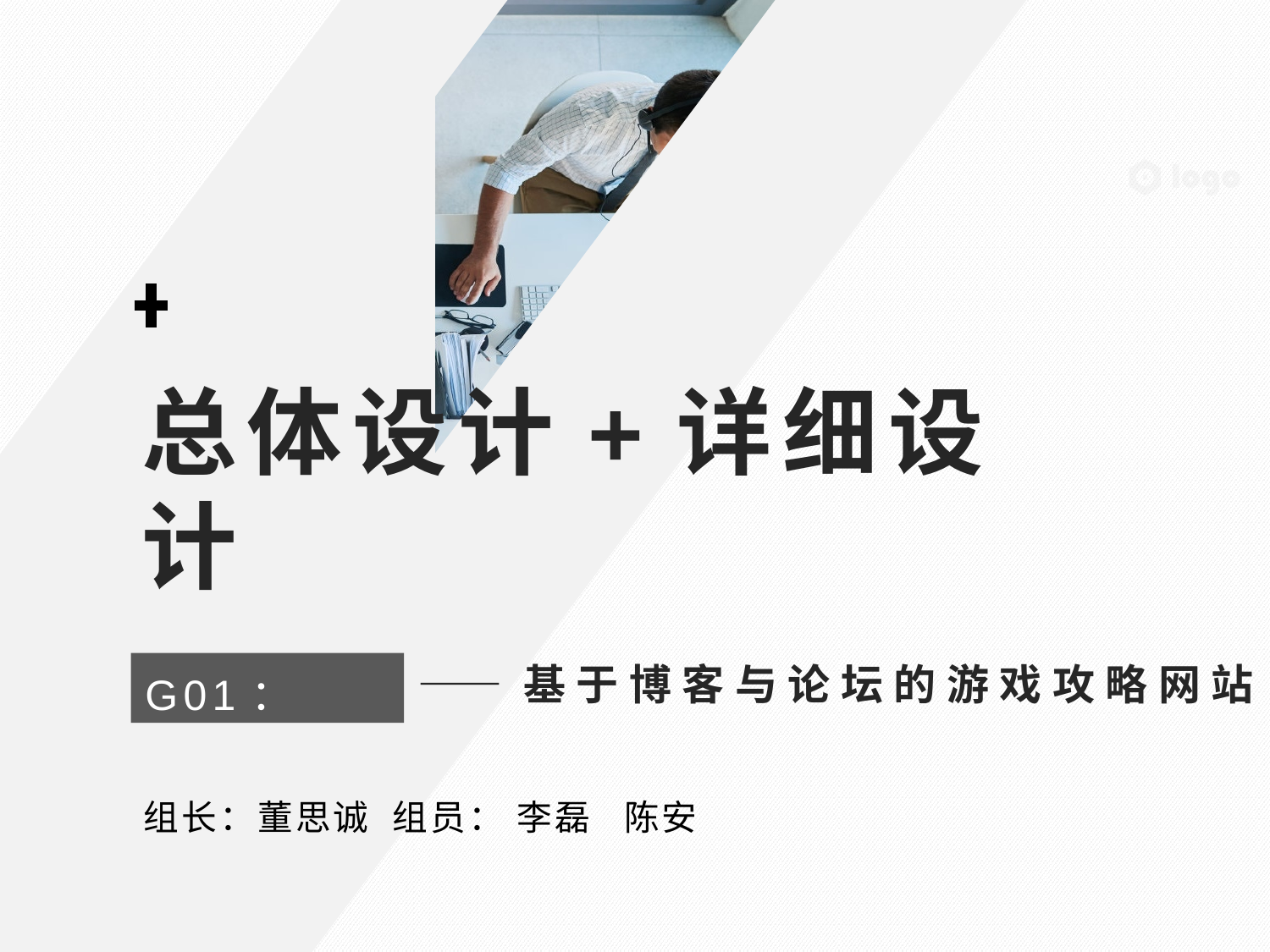

# 总体设计+详细设计
——基于博客与论坛的游戏攻略网站
G01：
组长：董思诚  组员： 李磊   陈安